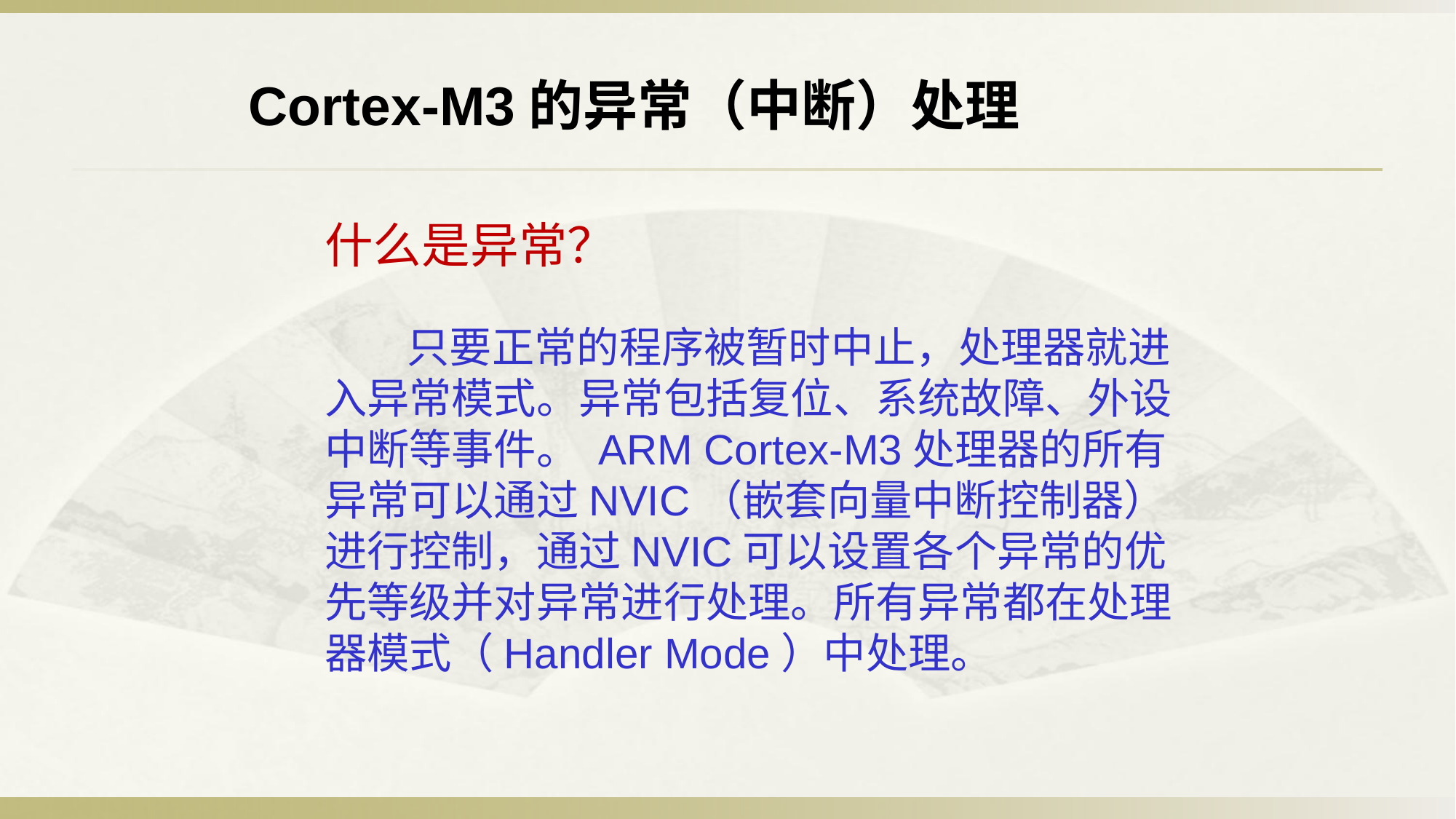

Cortex-M3的异常（中断）处理
什么是异常？
            只要正常的程序被暂时中止，处理器就进入异常模式。异常包括复位、系统故障、外设中断等事件。 ARM Cortex-M3处理器的所有异常可以通过NVIC（嵌套向量中断控制器）进行控制，通过NVIC可以设置各个异常的优先等级并对异常进行处理。所有异常都在处理器模式（Handler Mode）中处理。